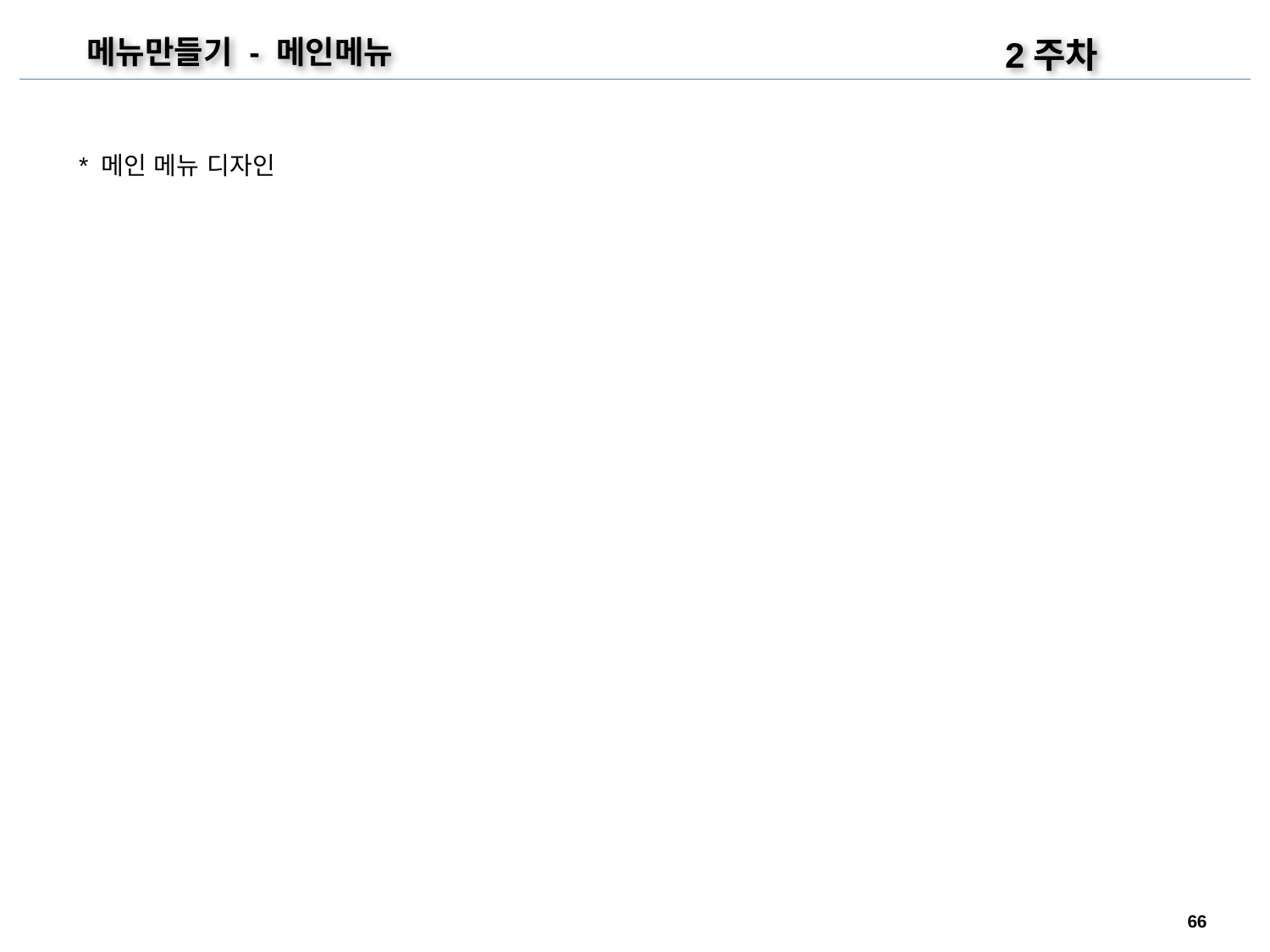

2주차
메뉴만들기 - 메인메뉴
* 메인 메뉴 디자인